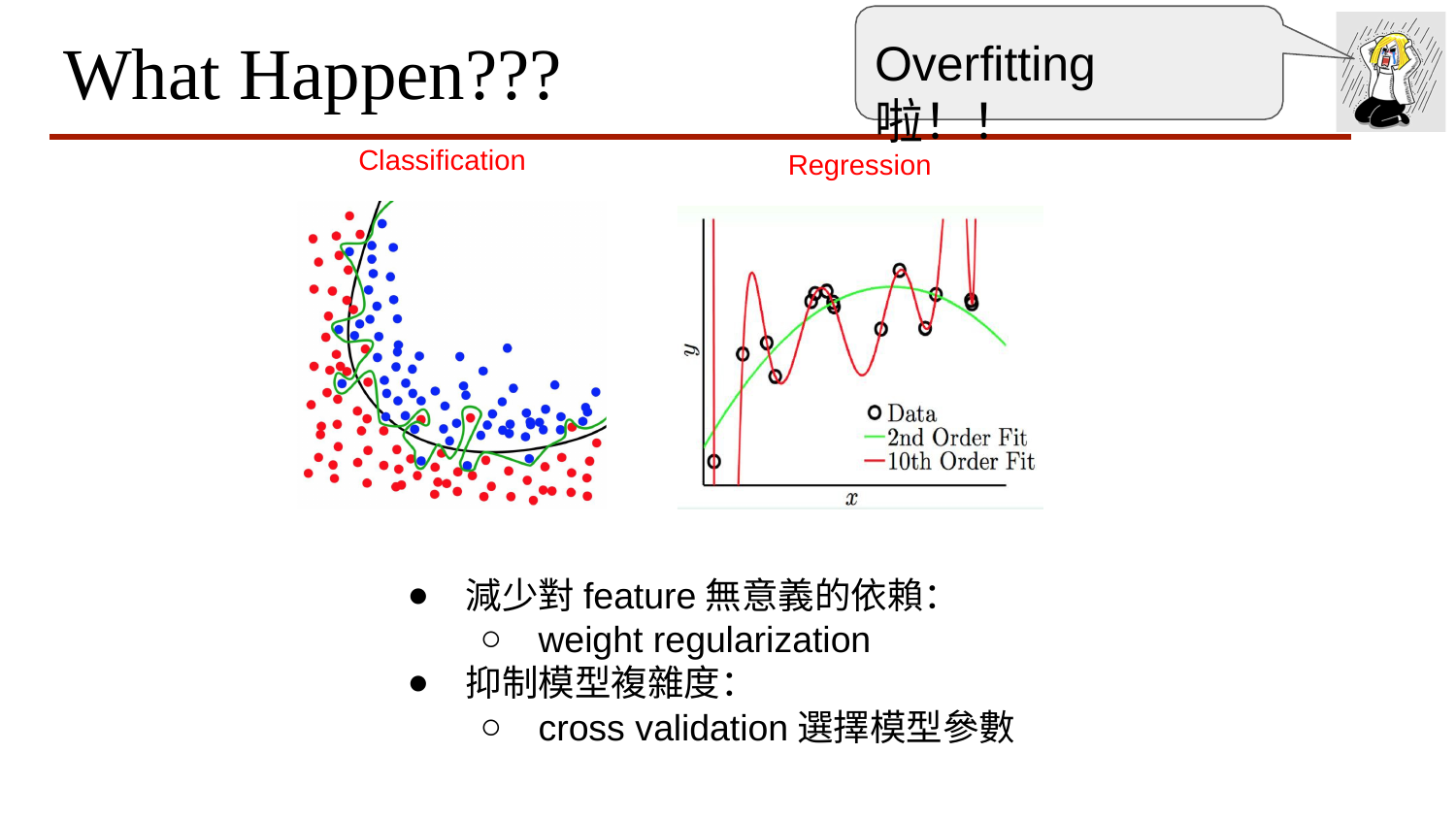

# What Happen???
Overfitting 啦！！
Classification
Regression

減少對feature無意義的依賴：
weight regularization
抑制模型複雜度：
cross validation選擇模型參數